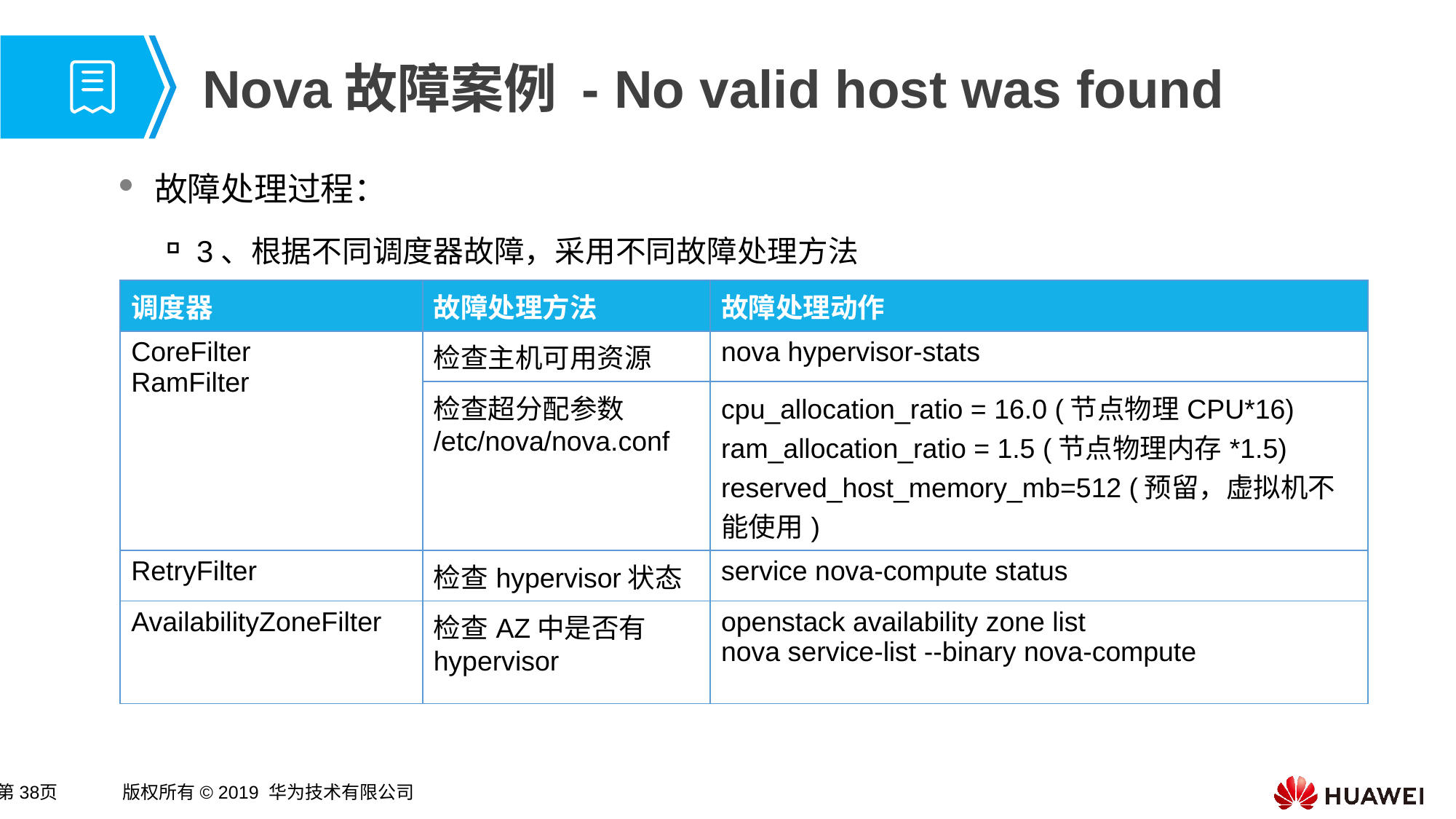

# Nova故障案例 - No valid host was found
故障处理过程：
3、根据不同调度器故障，采用不同故障处理方法
| 调度器 | 故障处理方法 | 故障处理动作 |
| --- | --- | --- |
| CoreFilter RamFilter | 检查主机可用资源 | nova hypervisor-stats |
|  | 检查超分配参数 /etc/nova/nova.conf | cpu\_allocation\_ratio = 16.0 (节点物理CPU\*16) ram\_allocation\_ratio = 1.5 (节点物理内存\*1.5) reserved\_host\_memory\_mb=512 (预留，虚拟机不能使用) |
| RetryFilter | 检查hypervisor状态 | service nova-compute status |
| AvailabilityZoneFilter | 检查AZ中是否有hypervisor | openstack availability zone list nova service-list --binary nova-compute |